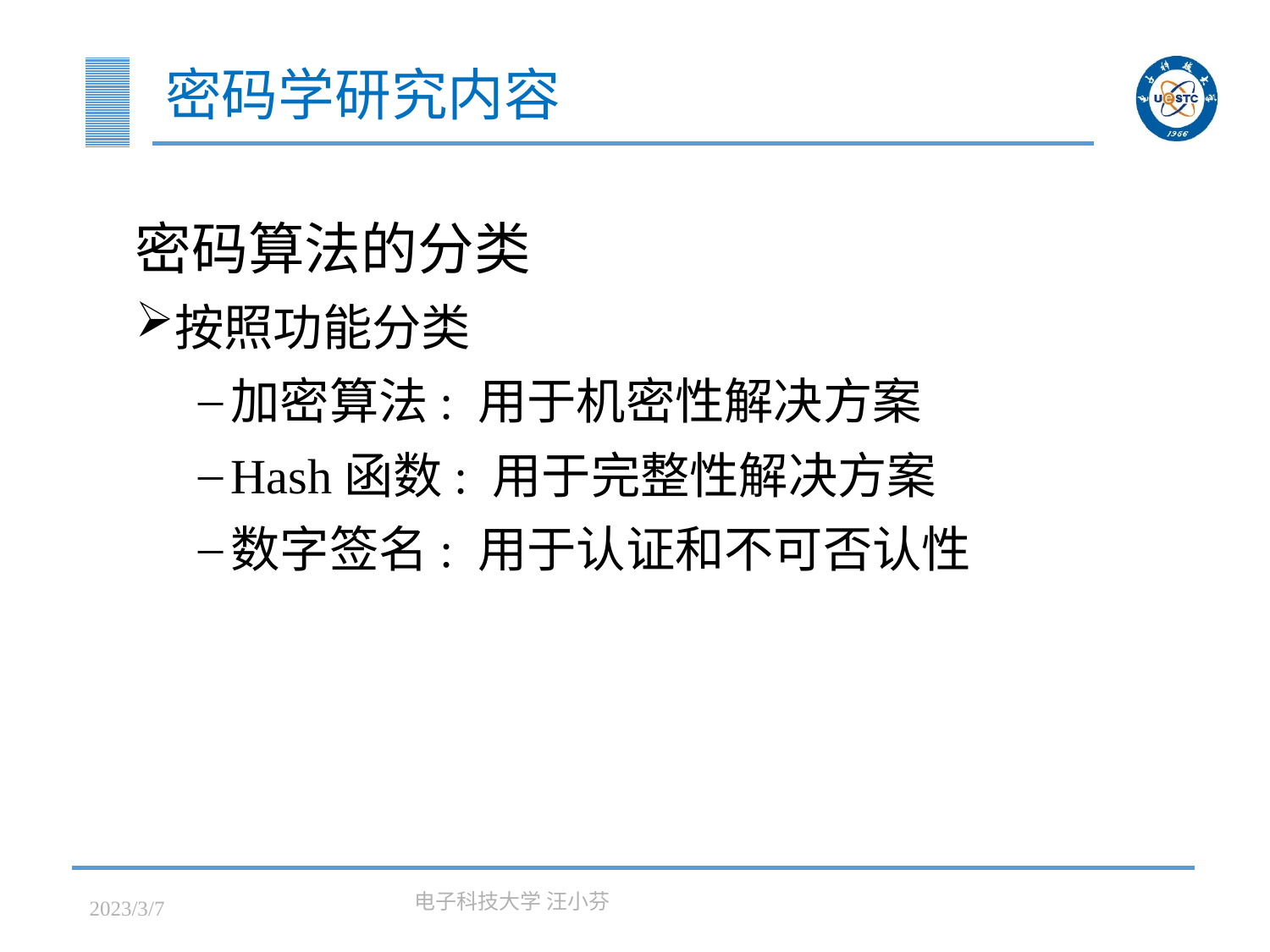

# 密码学研究内容
密码算法的分类
按照功能分类
加密算法: 用于机密性解决方案
Hash函数: 用于完整性解决方案
数字签名: 用于认证和不可否认性

2023/3/7
电子科技大学 汪小芬